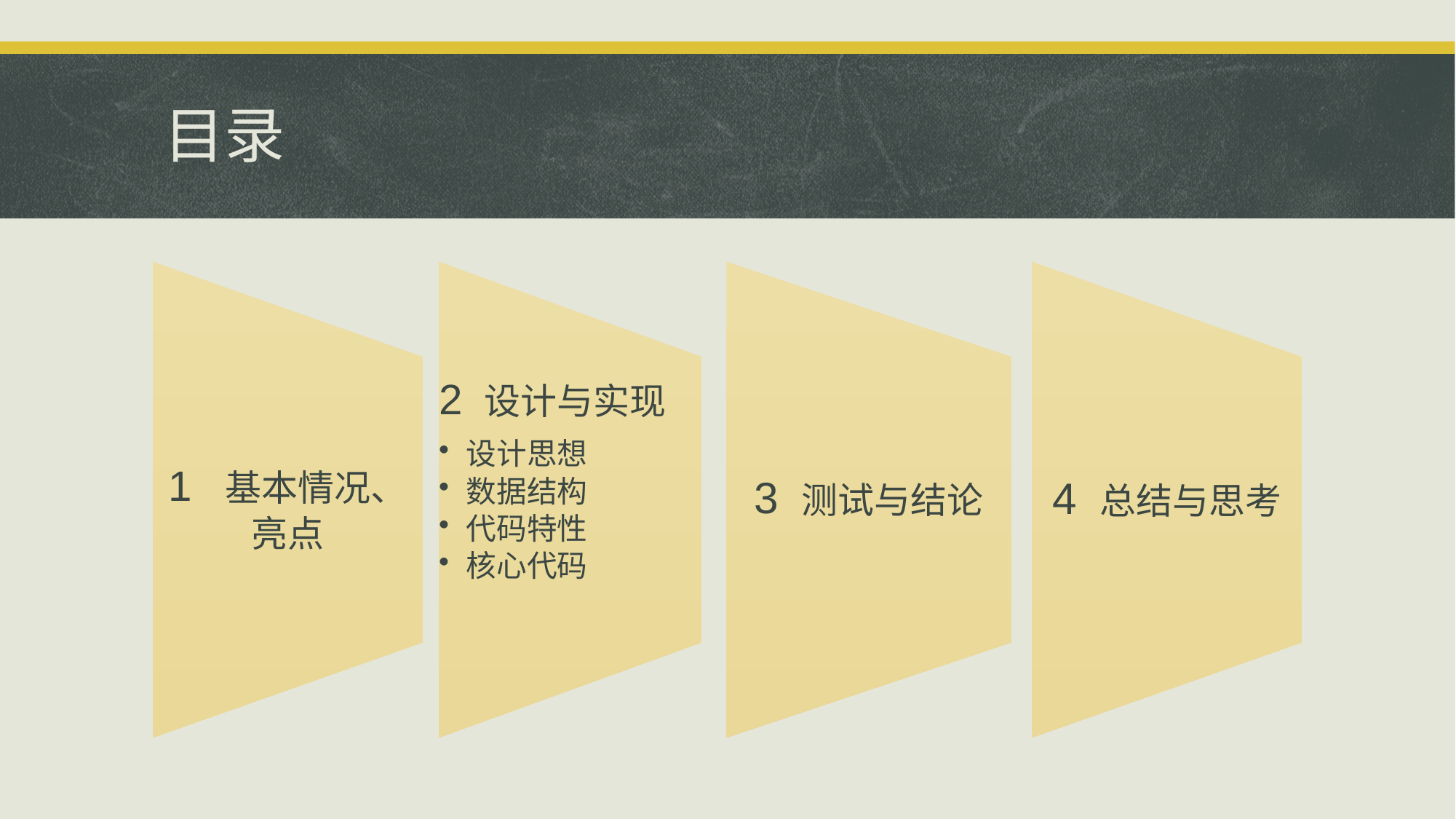

# 目录
1 基本情况、亮点
2 设计与实现
设计思想
数据结构
代码特性
核心代码
3 测试与结论
4 总结与思考